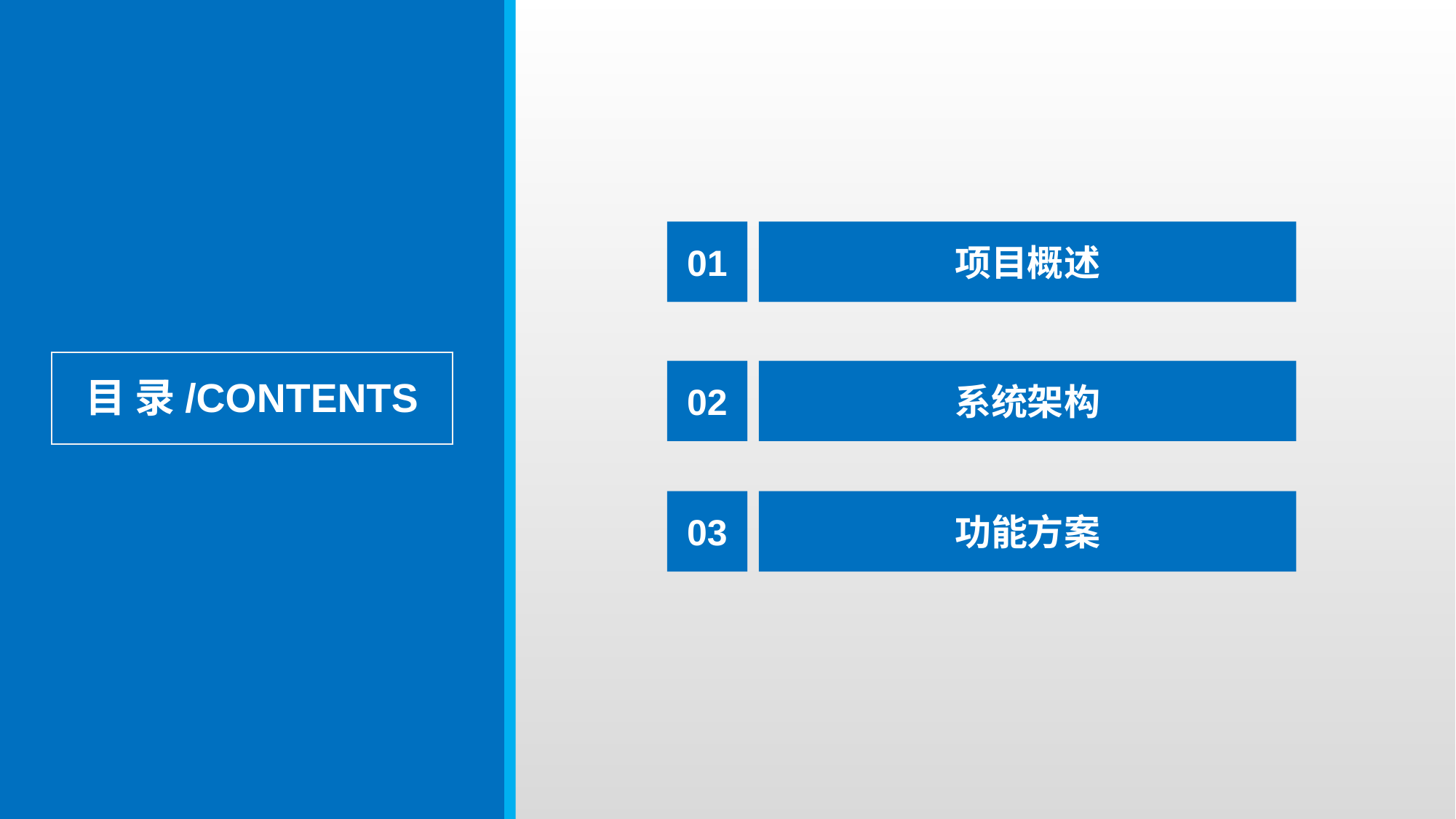

01
项目概述

02
系统架构
目 录/CONTENTS
03
功能方案